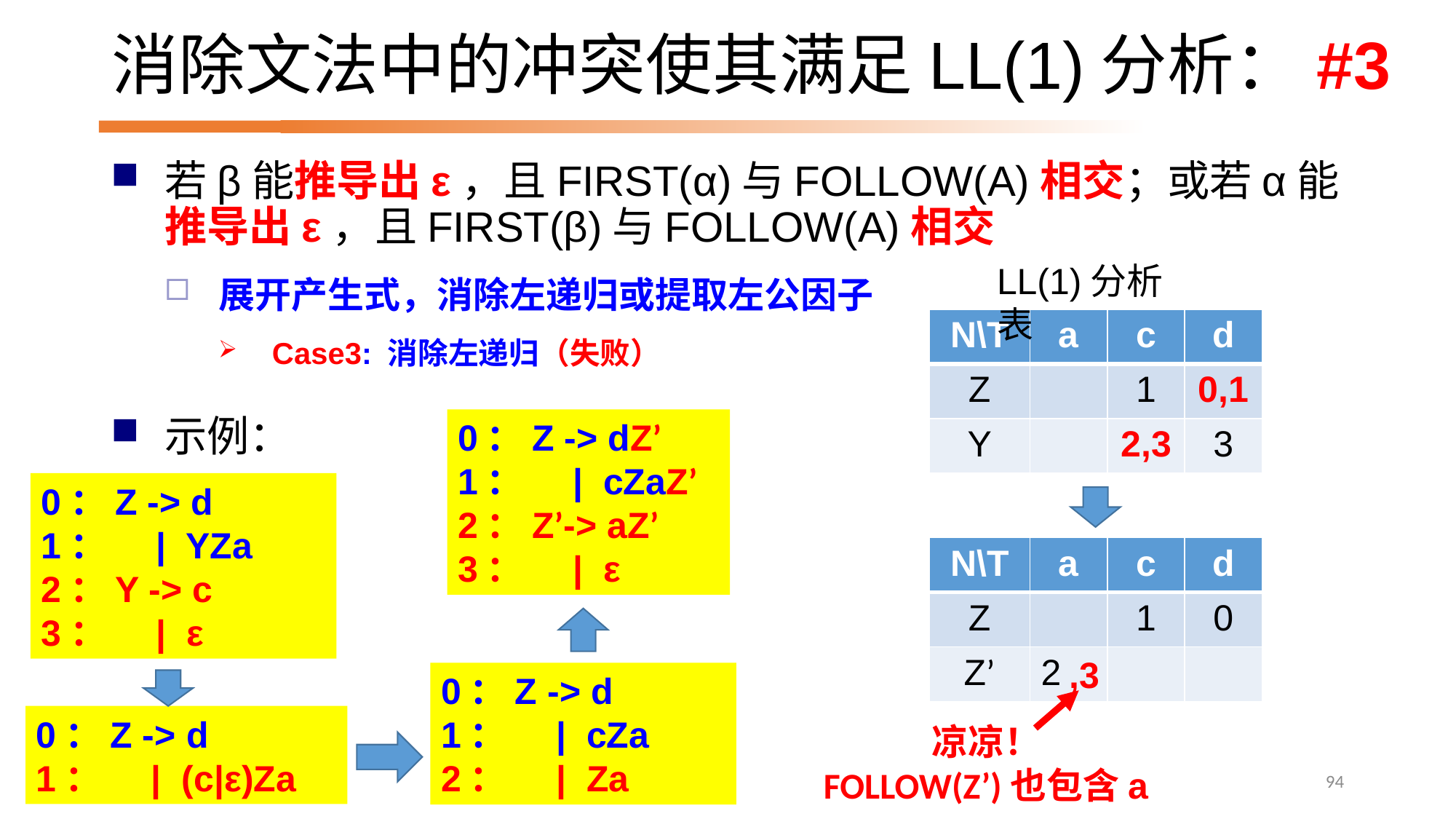

# 消除文法中的冲突使其满足LL(1)分析：#3
若β能推导出ε，且FIRST(α)与FOLLOW(A)相交；或若α能推导出ε，且FIRST(β)与FOLLOW(A)相交
展开产生式，消除左递归或提取左公因子
Case3: 消除左递归（失败）
LL(1)分析表
| N\T | a | c | d |
| --- | --- | --- | --- |
| Z |  | 1 | 0,1 |
| Y |  | 2,3 | 3 |
示例：
0：Z -> d
1：     |  YZa
2：Y -> c
3：     |  ε
0：Z -> dZ’
1：     |  cZaZ’
2：Z’-> aZ’
3：     |  ε

| N\T | a | c | d |
| --- | --- | --- | --- |
| Z |  | 1 | 0 |
| Z’ | 2 |  |  |
,3
0：Z -> d
1：     |  cZa
2：     |  Za

0：Z -> d
1：     |  (c|ε)Za
凉凉！
FOLLOW(Z’)也包含a
94